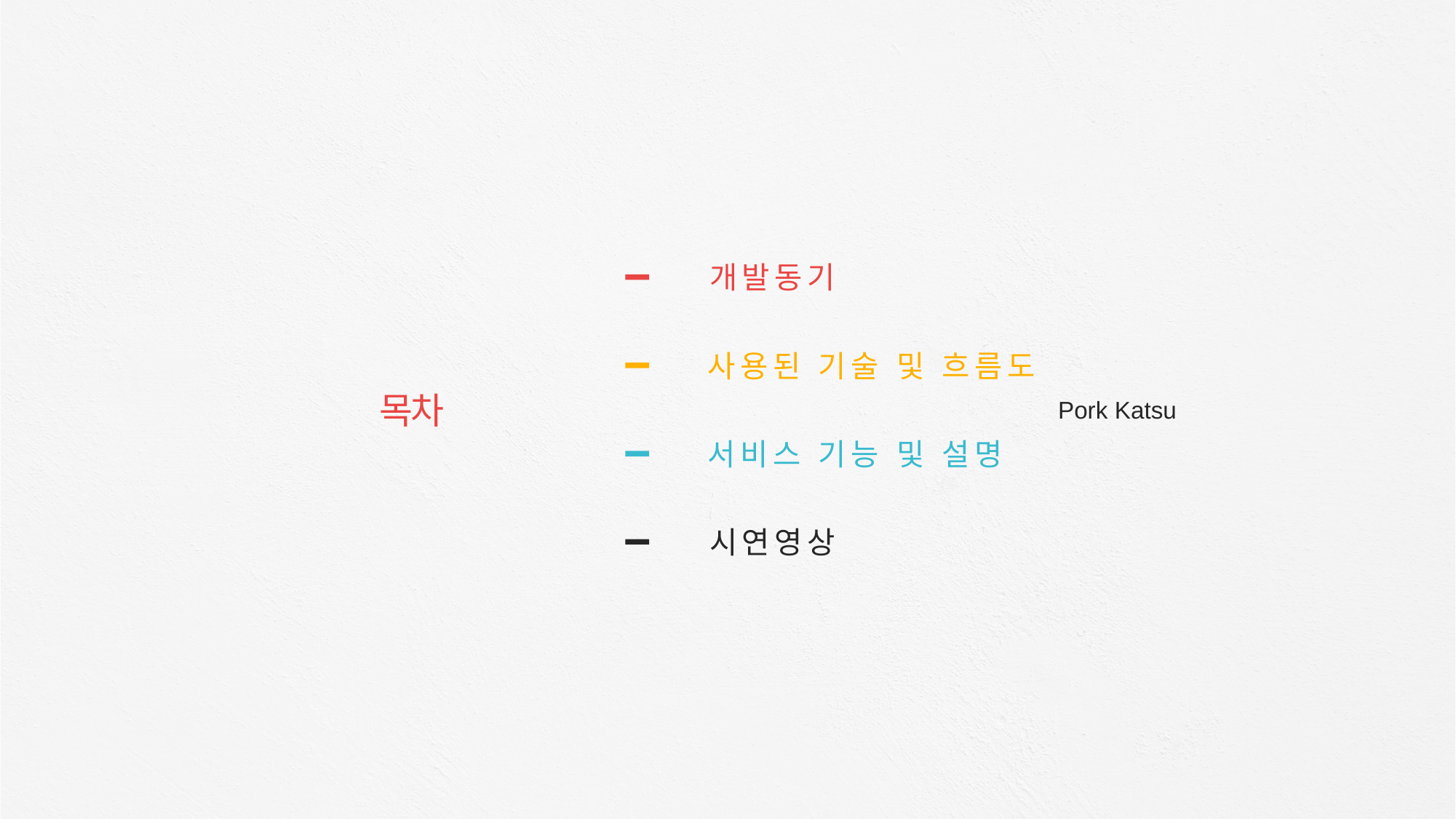

개발동기

사용된 기술 및 흐름도

목차
Pork Katsu
서비스 기능 및 설명

시연영상